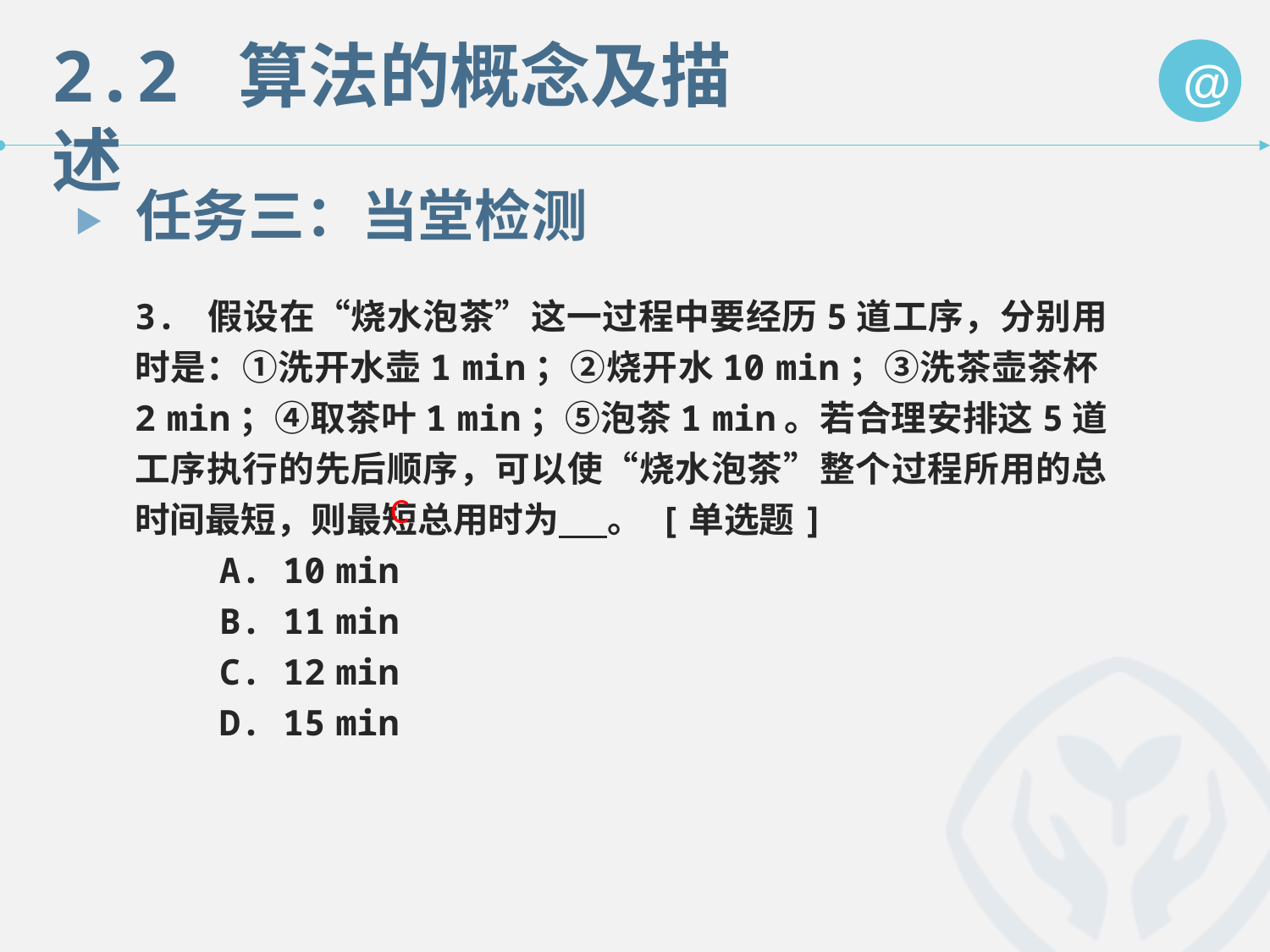

任务三：当堂检测

3. 假设在“烧水泡茶”这一过程中要经历5道工序，分别用时是：①洗开水壶1 min；②烧开水10 min；③洗茶壶茶杯2 min；④取茶叶1 min；⑤泡茶1 min。若合理安排这5道工序执行的先后顺序，可以使“烧水泡茶”整个过程所用的总时间最短，则最短总用时为      。 [单选题]
    A. 10 min
    B. 11 min
    C. 12 min
    D. 15 min
C